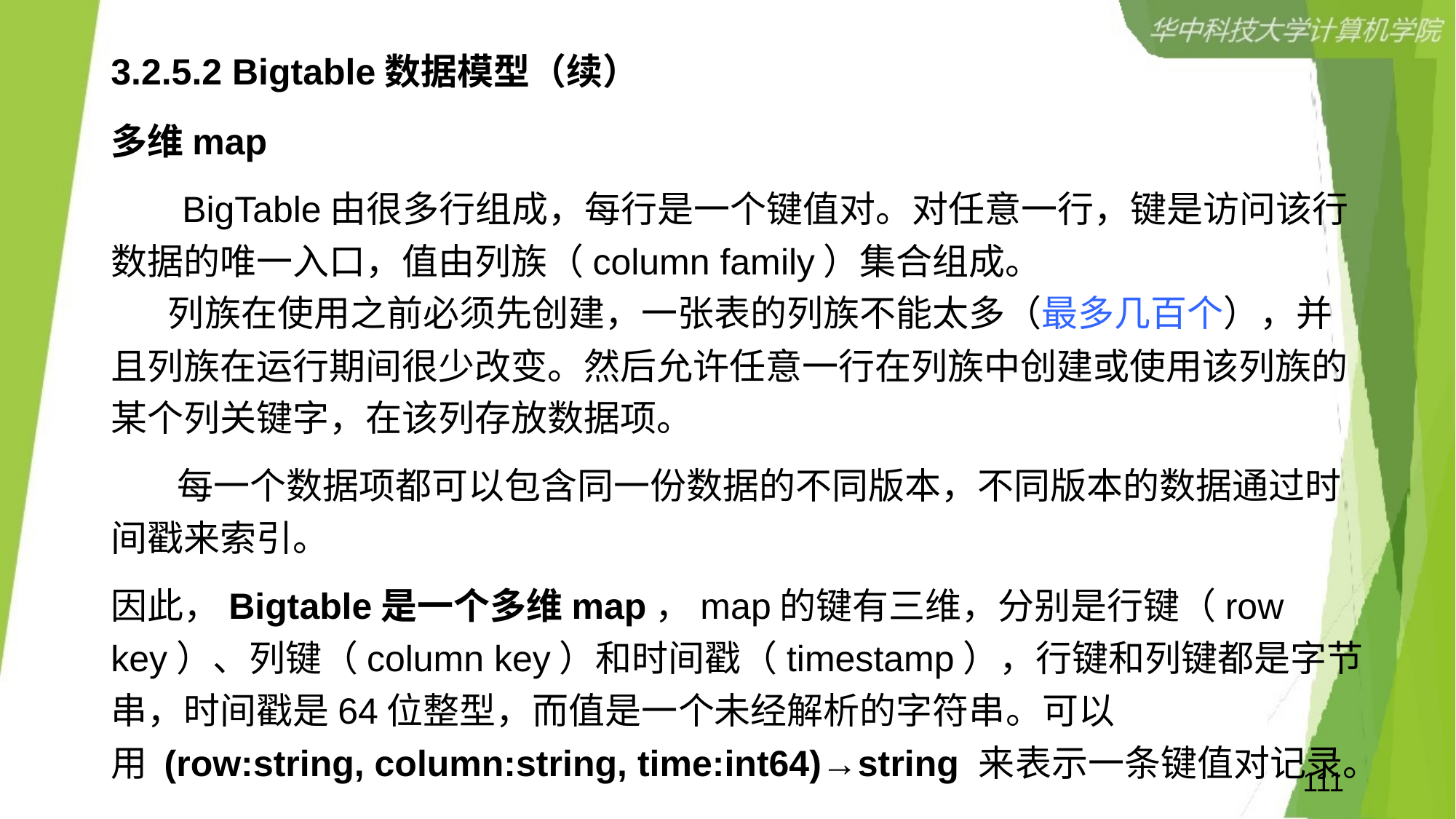

# 3.2.5.2 Bigtable数据模型（续）
多维map
       BigTable由很多行组成，每行是一个键值对。对任意一行，键是访问该行数据的唯一入口，值由列族（column family）集合组成。
       列族在使用之前必须先创建，一张表的列族不能太多（最多几百个），并且列族在运行期间很少改变。然后允许任意一行在列族中创建或使用该列族的某个列关键字，在该列存放数据项。
       每一个数据项都可以包含同一份数据的不同版本，不同版本的数据通过时间戳来索引。
因此，Bigtable是一个多维map，map的键有三维，分别是行键（row key）、列键（column key）和时间戳（timestamp），行键和列键都是字节串，时间戳是64位整型，而值是一个未经解析的字符串。可以用 (row:string, column:string, time:int64)→string 来表示一条键值对记录。
111